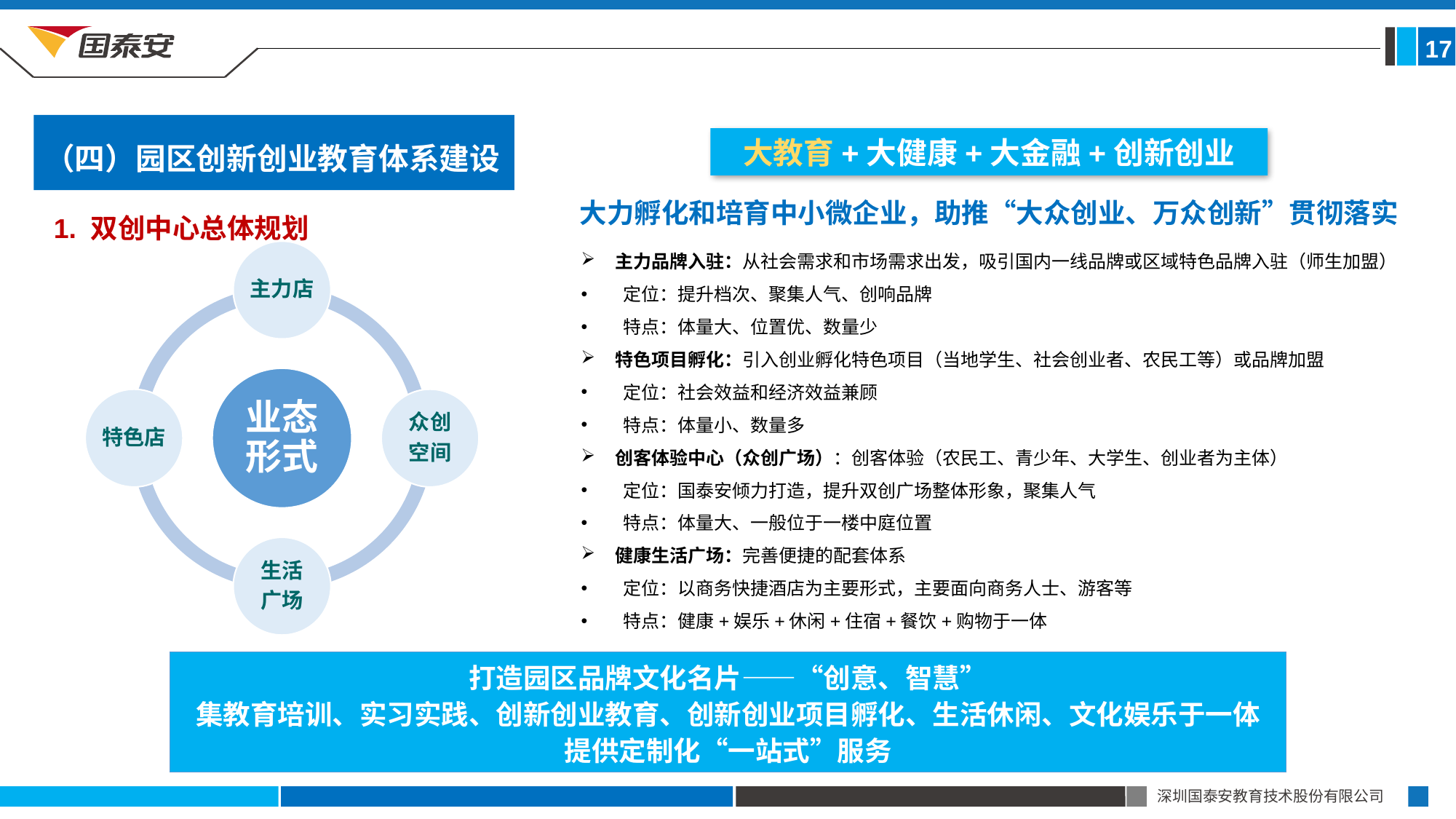

17
（四）园区创新创业教育体系建设
大教育+大健康+大金融+创新创业
大力孵化和培育中小微企业，助推“大众创业、万众创新”贯彻落实
1. 双创中心总体规划
主力品牌入驻：从社会需求和市场需求出发，吸引国内一线品牌或区域特色品牌入驻（师生加盟）
 定位：提升档次、聚集人气、创响品牌
 特点：体量大、位置优、数量少
特色项目孵化：引入创业孵化特色项目（当地学生、社会创业者、农民工等）或品牌加盟
 定位：社会效益和经济效益兼顾
 特点：体量小、数量多
创客体验中心（众创广场）：创客体验（农民工、青少年、大学生、创业者为主体）
 定位：国泰安倾力打造，提升双创广场整体形象，聚集人气
 特点：体量大、一般位于一楼中庭位置
健康生活广场：完善便捷的配套体系
 定位：以商务快捷酒店为主要形式，主要面向商务人士、游客等
 特点：健康+娱乐+休闲+住宿+餐饮+购物于一体
业态形式
主力店
众创
空间
生活
广场
特色店
打造园区品牌文化名片——“创意、智慧”
集教育培训、实习实践、创新创业教育、创新创业项目孵化、生活休闲、文化娱乐于一体
提供定制化“一站式”服务